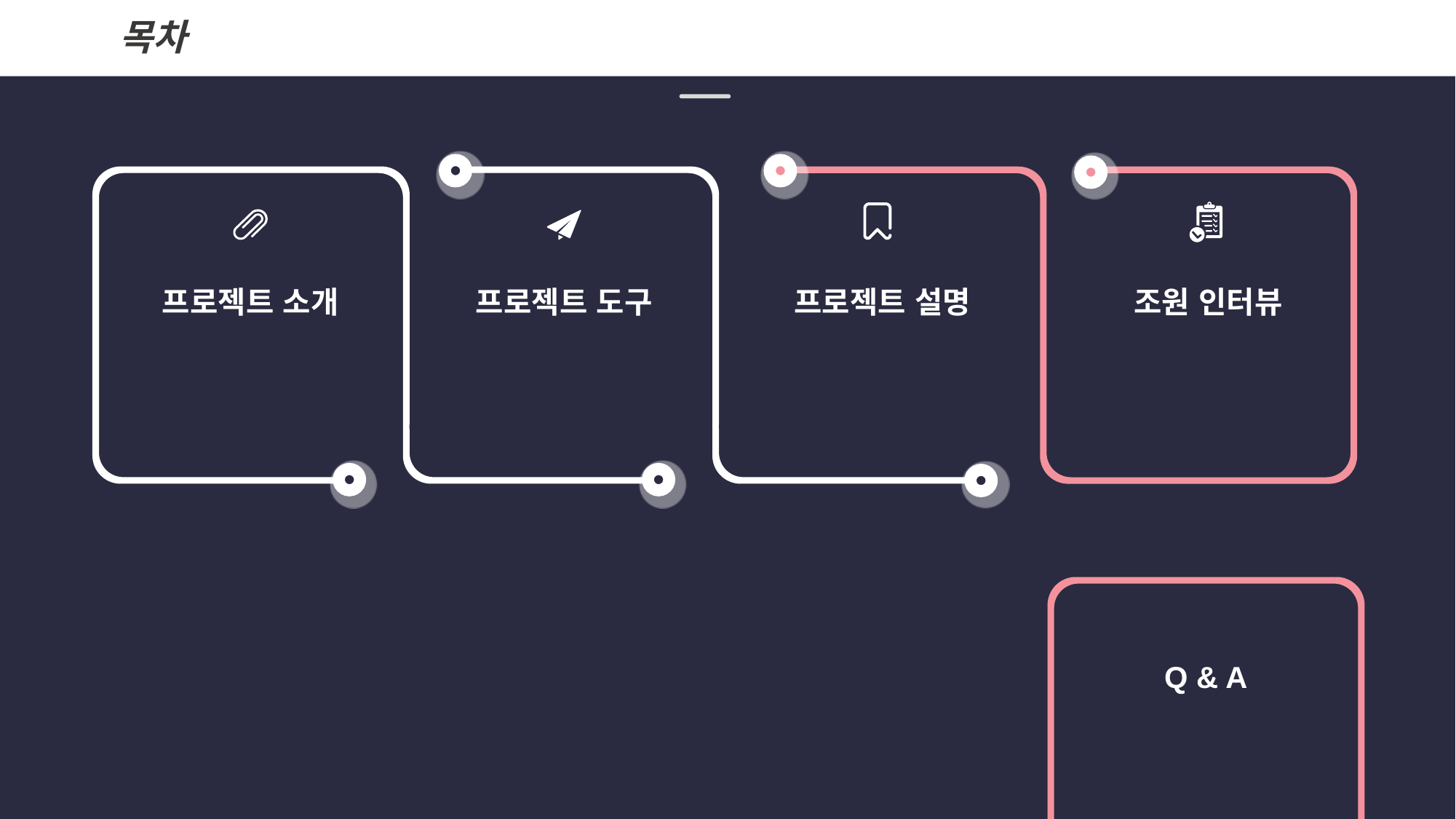

목차

프로젝트 소개

프로젝트 도구
프로젝트 설명
조원 인터뷰

Q & A